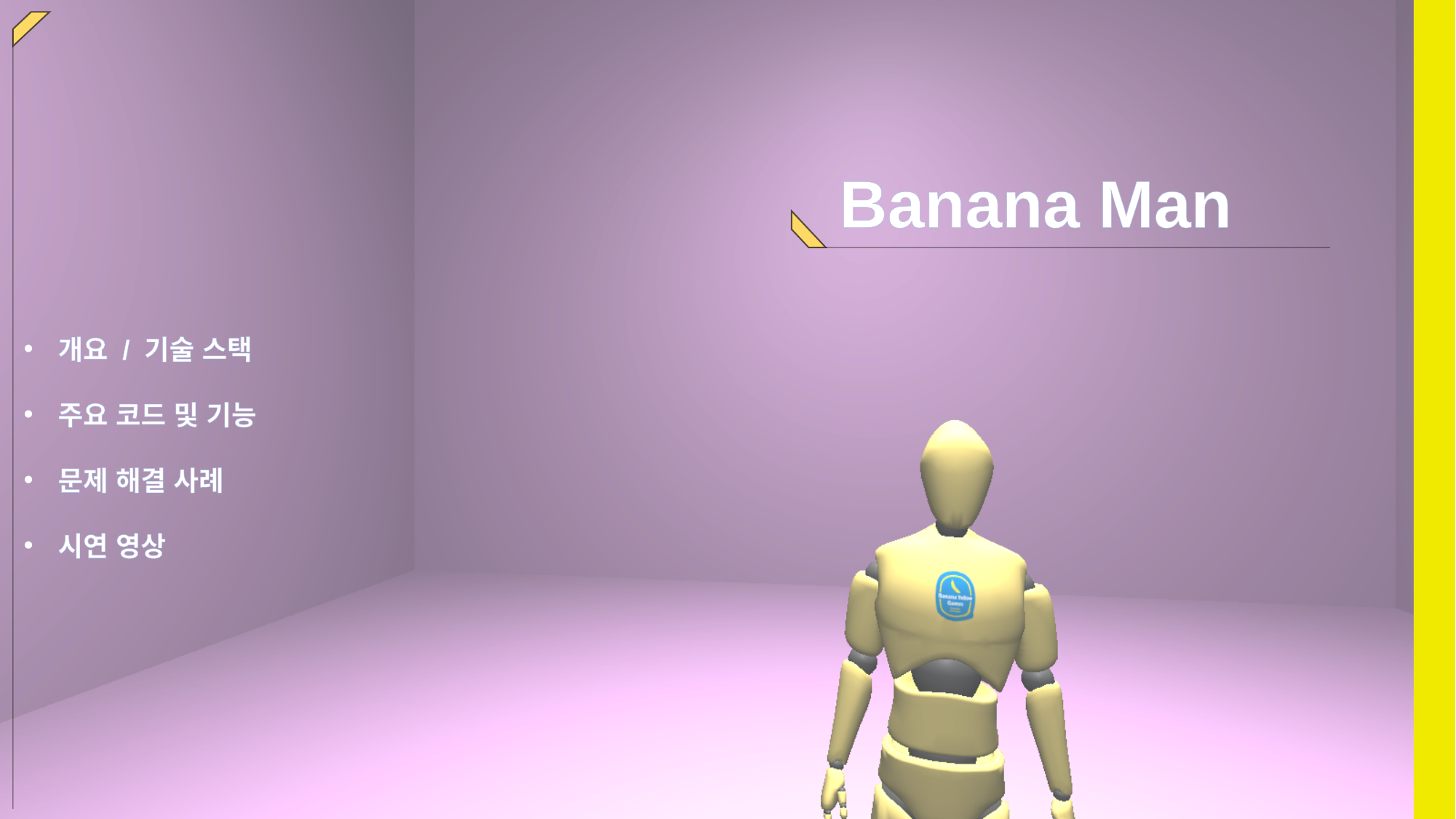

Banana Man

개요 / 기술 스택
주요 코드 및 기능
문제 해결 사례
시연 영상